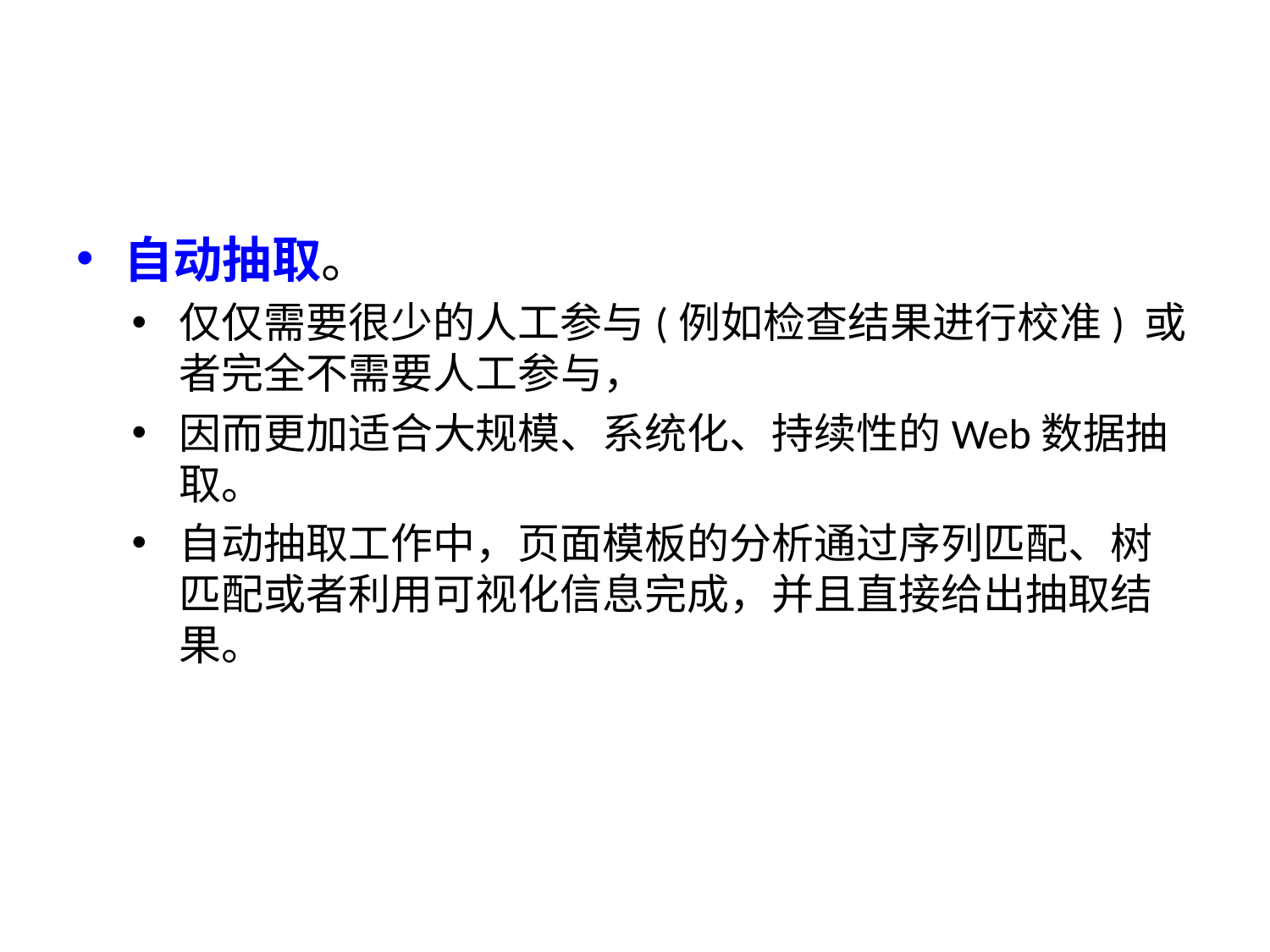

#
自动抽取。
仅仅需要很少的人工参与(例如检查结果进行校准) 或者完全不需要人工参与，
因而更加适合大规模、系统化、持续性的Web数据抽取。
自动抽取工作中，页面模板的分析通过序列匹配、树匹配或者利用可视化信息完成，并且直接给出抽取结果。